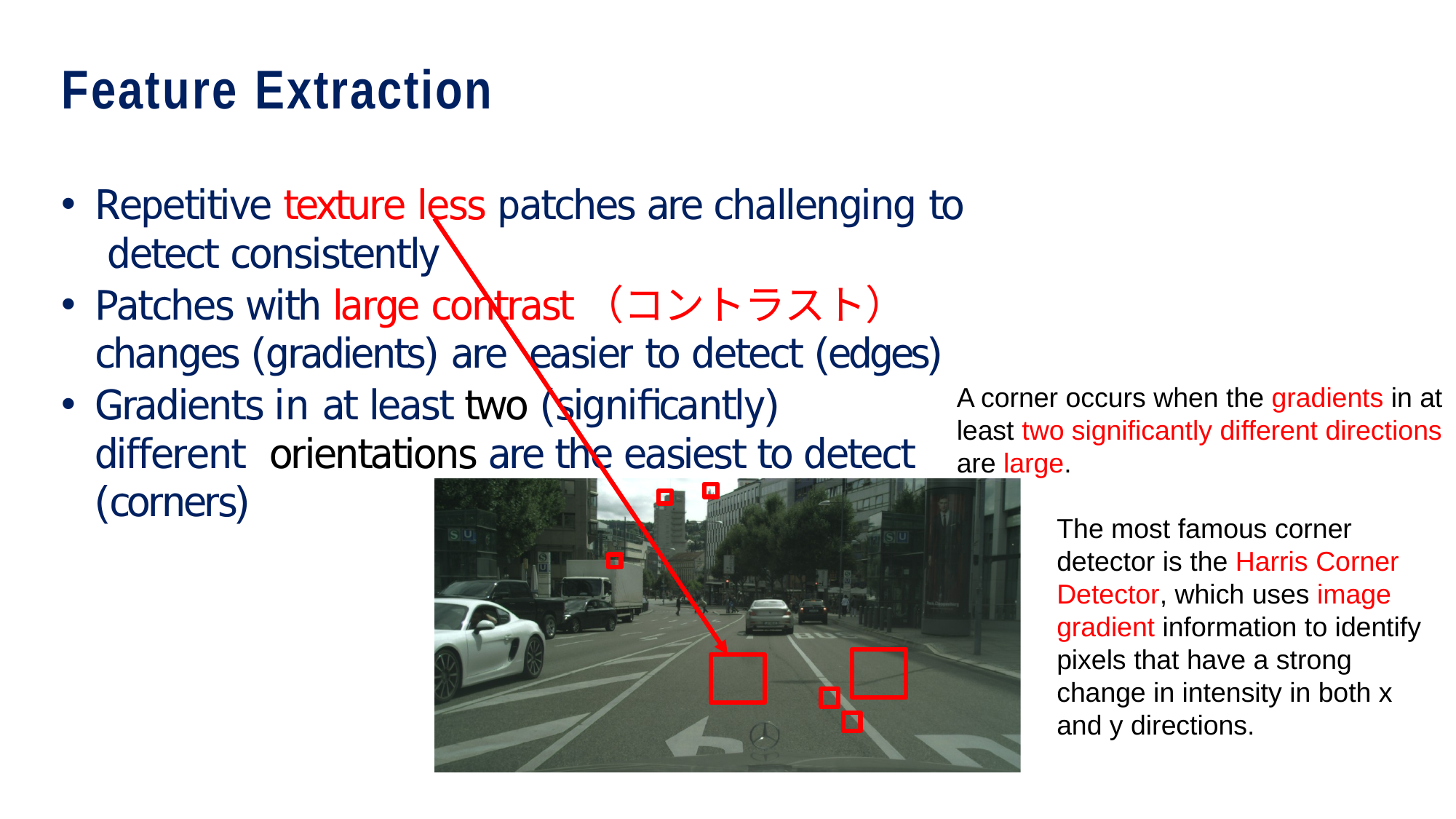

# Feature Extraction
Repetitive texture less patches are challenging to  detect consistently
Patches with large contrast（コントラスト） changes (gradients) are  easier to detect (edges)
Gradients in at least two (significantly) different  orientations are the easiest to detect (corners)
A corner occurs when the gradients in at least two significantly different directions are large.

The most famous corner detector is the Harris Corner Detector, which uses image gradient information to identify pixels that have a strong change in intensity in both x and y directions.